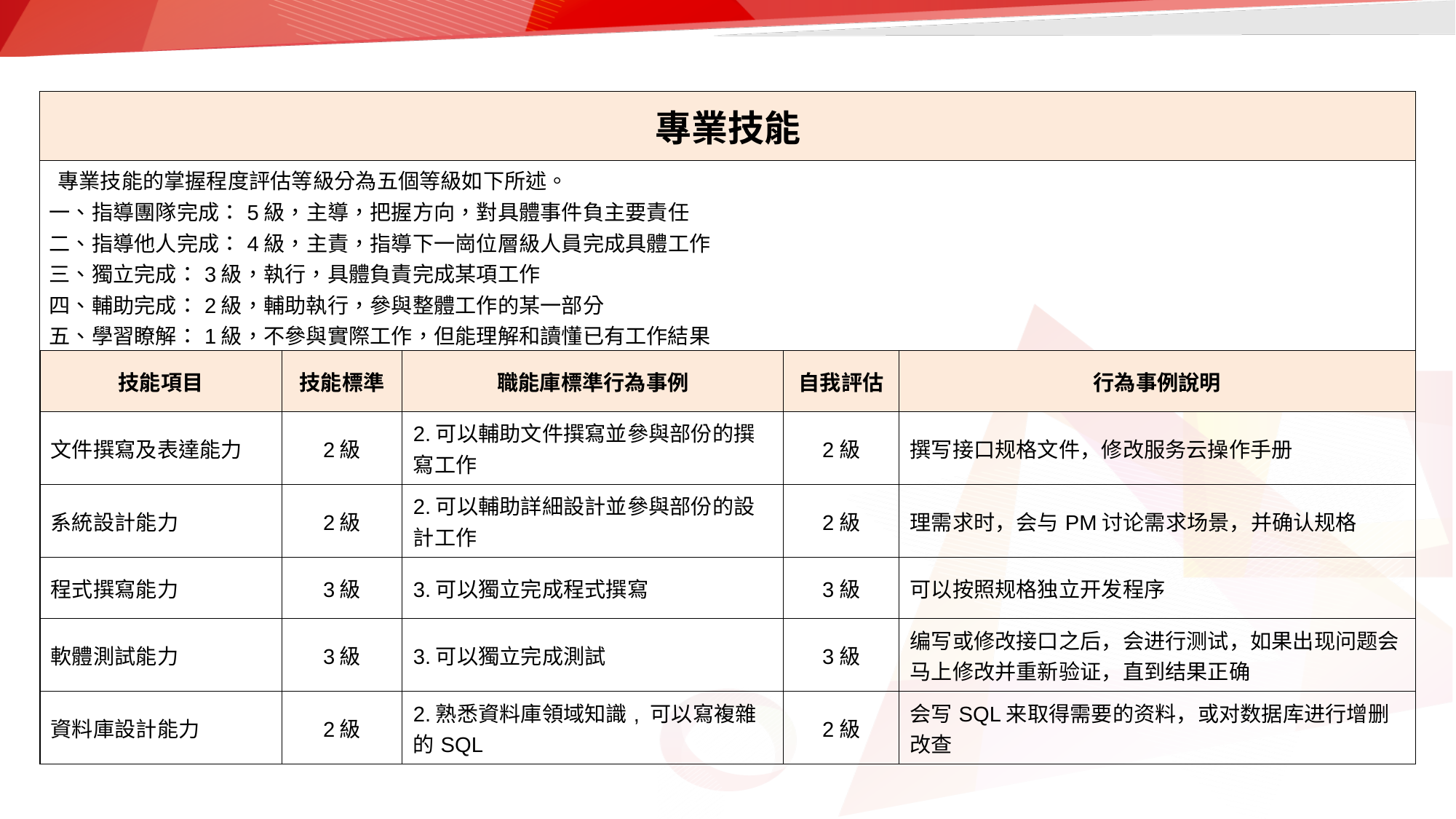

| 專業技能 |  |  |  |  |
| --- | --- | --- | --- | --- |
| 專業技能的掌握程度評估等級分為五個等級如下所述。 一、指導團隊完成：5級，主導，把握方向，對具體事件負主要責任 二、指導他人完成：4級，主責，指導下一崗位層級人員完成具體工作 三、獨立完成：3級，執行，具體負責完成某項工作 四、輔助完成：2級，輔助執行，參與整體工作的某一部分 五、學習瞭解：1級，不參與實際工作，但能理解和讀懂已有工作結果 |  |  |  |  |
| 技能項目 | 技能標準 | 職能庫標準行為事例 | 自我評估 | 行為事例說明 |
| 文件撰寫及表達能力 | 2級 | 2.可以輔助文件撰寫並參與部份的撰寫工作 | 2級 | 撰写接口规格文件，修改服务云操作手册 |
| 系統設計能力 | 2級 | 2.可以輔助詳細設計並參與部份的設計工作 | 2級 | 理需求时，会与PM讨论需求场景，并确认规格 |
| 程式撰寫能力 | 3級 | 3.可以獨立完成程式撰寫 | 3級 | 可以按照规格独立开发程序 |
| 軟體測試能力 | 3級 | 3.可以獨立完成測試 | 3級 | 编写或修改接口之后，会进行测试，如果出现问题会马上修改并重新验证，直到结果正确 |
| 資料庫設計能力 | 2級 | 2.熟悉資料庫領域知識, 可以寫複雜的SQL | 2級 | 会写SQL来取得需要的资料，或对数据库进行增删改查 |